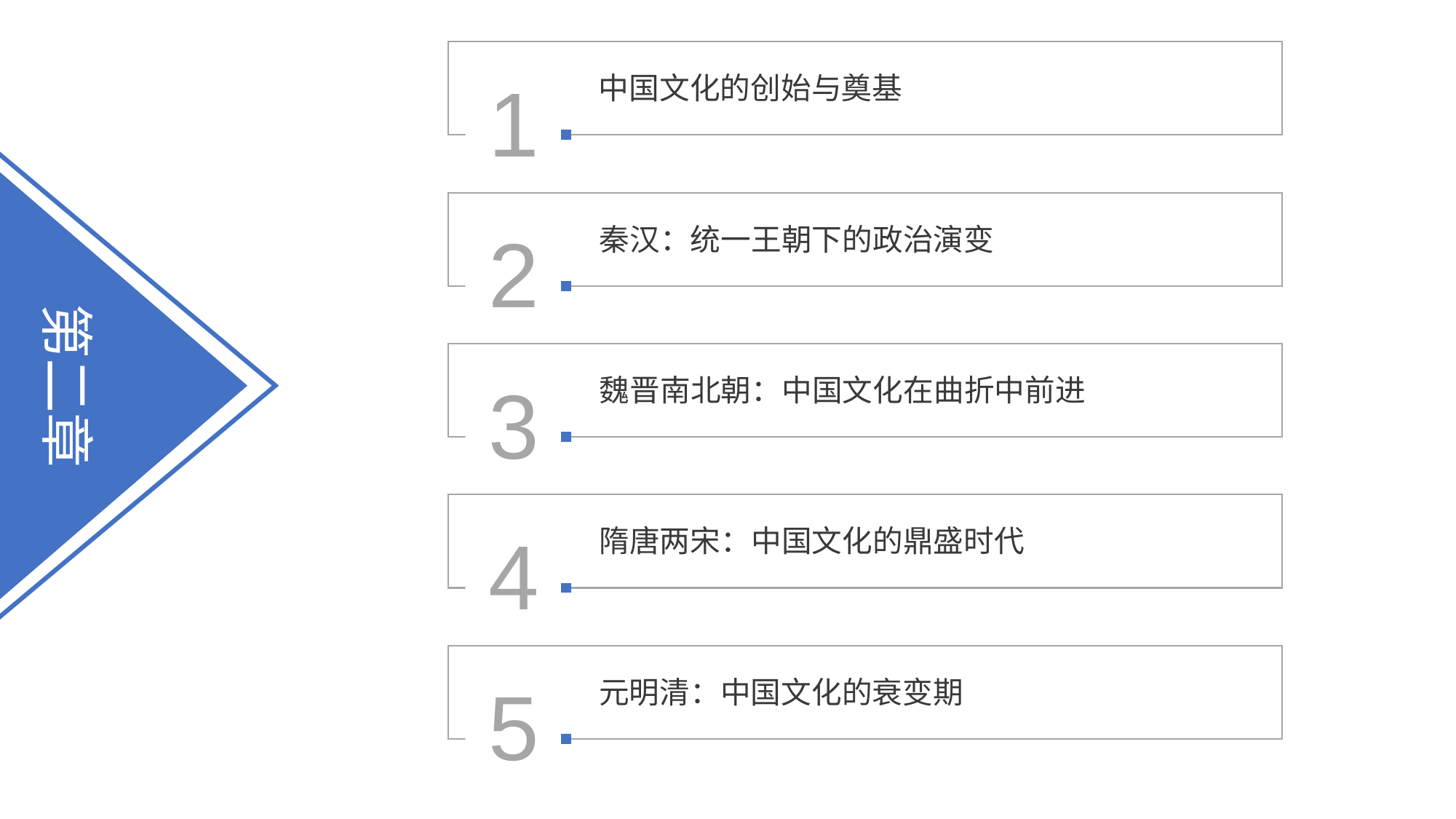

1

中国文化的创始与奠基

2

秦汉：统一王朝下的政治演变

第二章

3

魏晋南北朝：中国文化在曲折中前进

4

隋唐两宋：中国文化的鼎盛时代

5

元明清：中国文化的衰变期